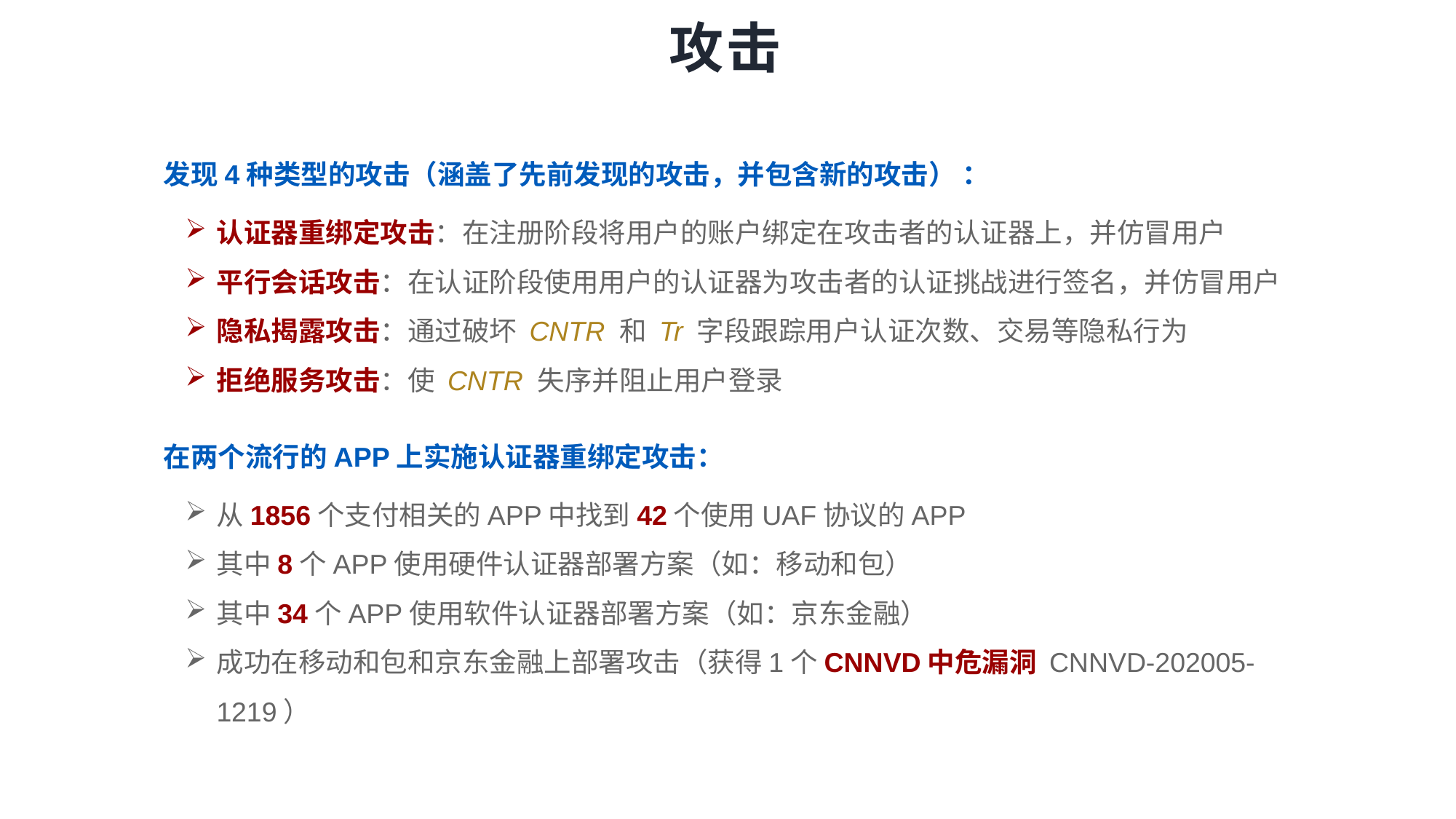

# 攻击
发现4种类型的攻击（涵盖了先前发现的攻击，并包含新的攻击） ：
认证器重绑定攻击：在注册阶段将用户的账户绑定在攻击者的认证器上，并仿冒用户
平行会话攻击：在认证阶段使用用户的认证器为攻击者的认证挑战进行签名，并仿冒用户
隐私揭露攻击：通过破坏 CNTR 和 Tr 字段跟踪用户认证次数、交易等隐私行为
拒绝服务攻击：使 CNTR 失序并阻止用户登录
在两个流行的APP上实施认证器重绑定攻击：
从1856个支付相关的APP中找到42个使用UAF协议的APP
其中8个APP使用硬件认证器部署方案（如：移动和包）
其中34个APP使用软件认证器部署方案（如：京东金融）
成功在移动和包和京东金融上部署攻击（获得1个CNNVD中危漏洞 CNNVD-202005-1219）